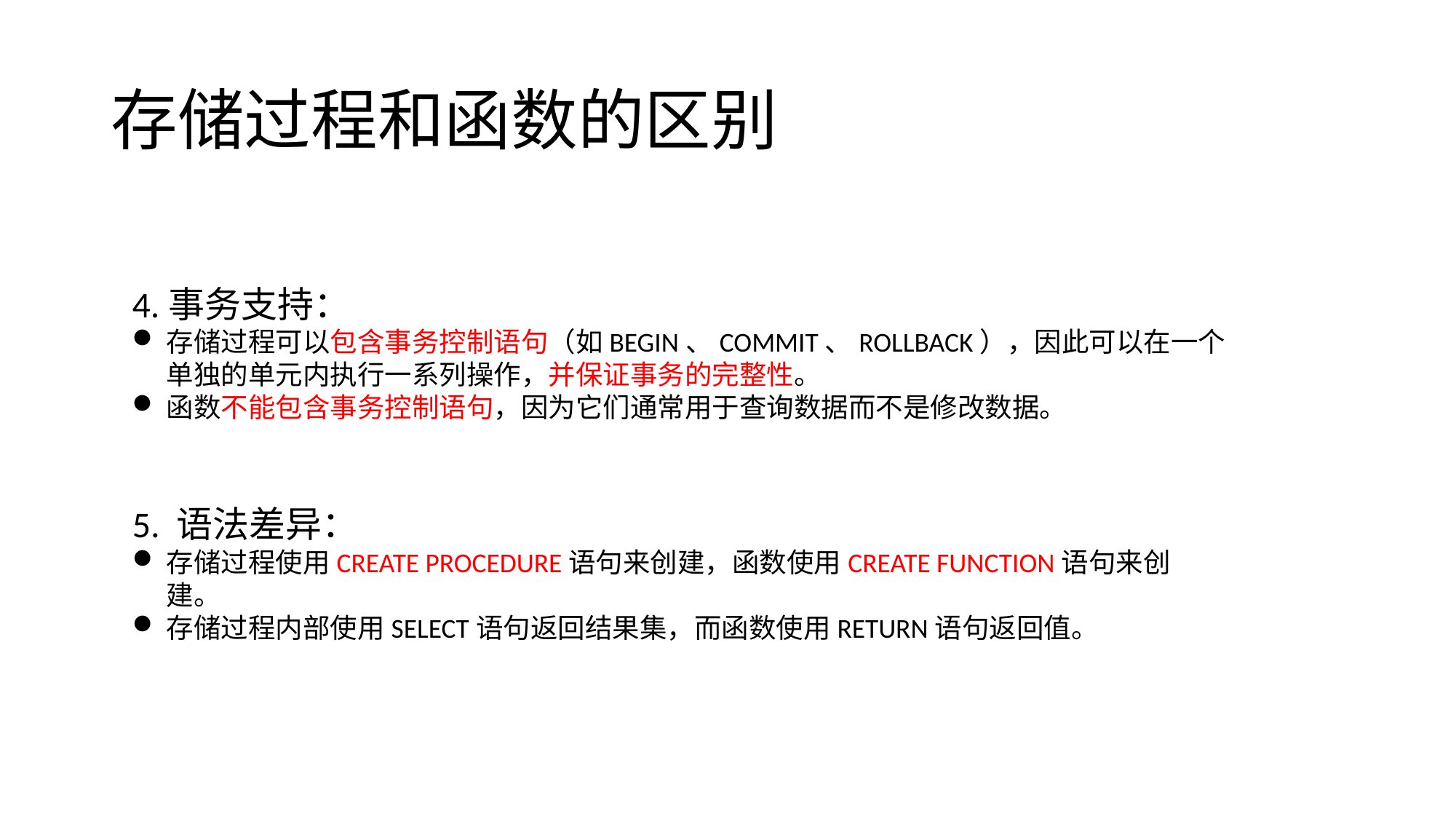

# 存储过程和函数的区别
4.事务支持：
存储过程可以包含事务控制语句（如BEGIN、COMMIT、ROLLBACK），因此可以在一个单独的单元内执行一系列操作，并保证事务的完整性。
函数不能包含事务控制语句，因为它们通常用于查询数据而不是修改数据。
5. 语法差异：
存储过程使用CREATE PROCEDURE语句来创建，函数使用CREATE FUNCTION语句来创建。
存储过程内部使用SELECT语句返回结果集，而函数使用RETURN语句返回值。